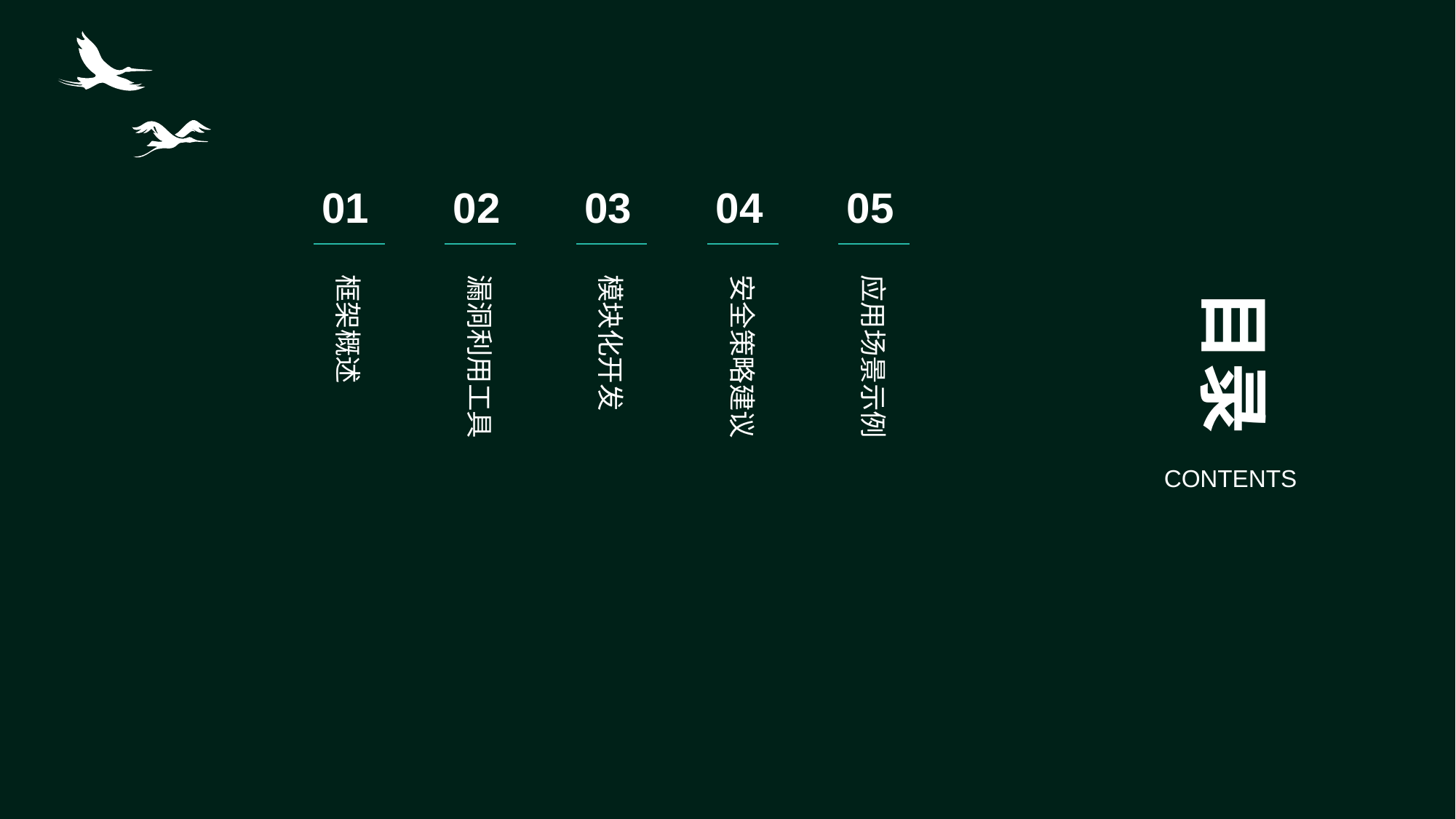

01
框架概述
02
漏洞利用工具
03
模块化开发
04
安全策略建议
05
应用场景示例
目录
CONTENTS